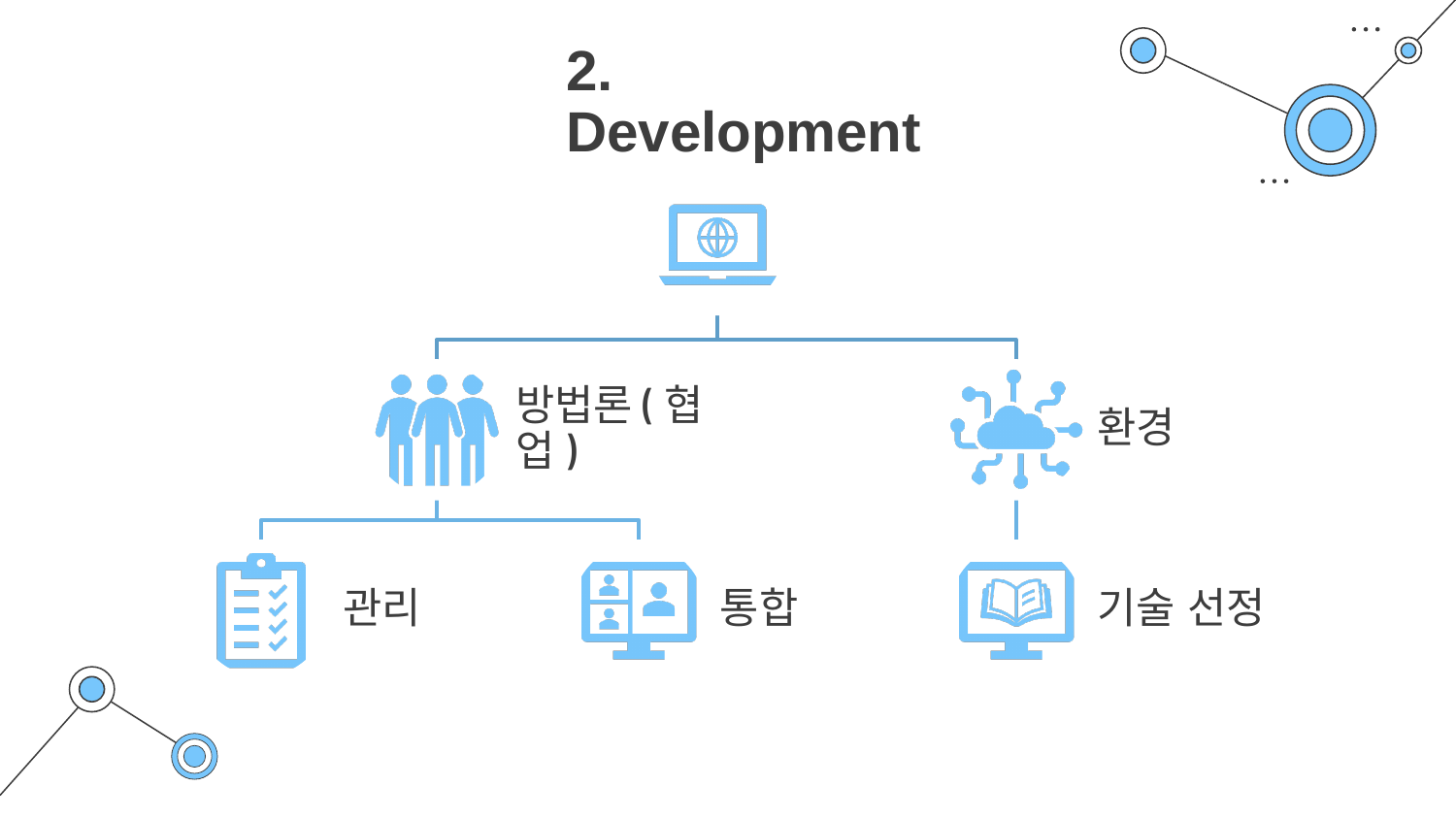

2. Development
방법론(협업)
관리
통합
환경
기술 선정